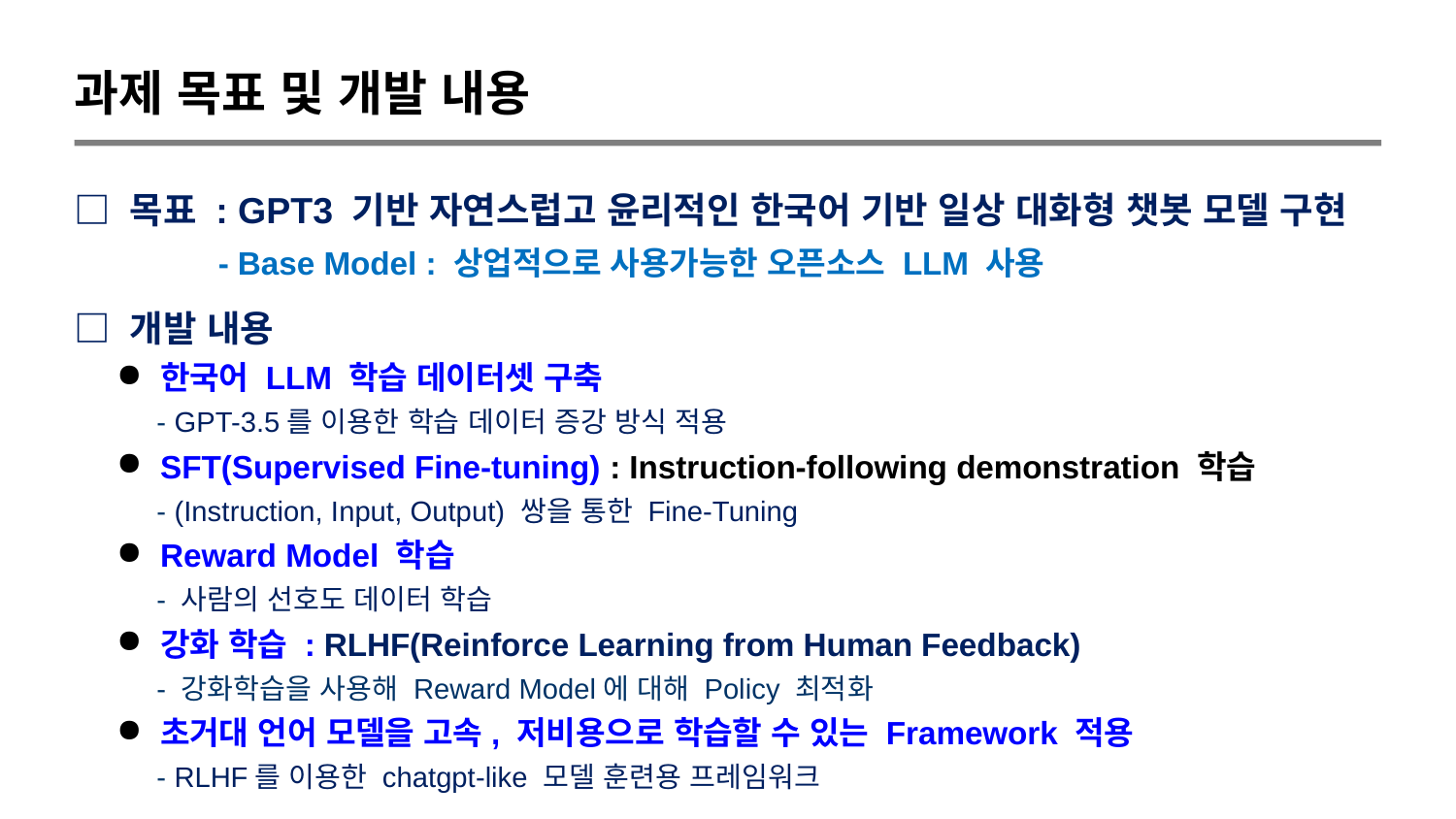

과제 목표 및 개발 내용
□ 목표 : GPT3 기반 자연스럽고 윤리적인 한국어 기반 일상 대화형 챗봇 모델 구현
                - Base Model : 상업적으로 사용가능한 오픈소스 LLM 사용
□ 개발 내용
한국어 LLM 학습 데이터셋 구축
     - GPT-3.5를 이용한 학습 데이터 증강 방식 적용
SFT(Supervised Fine-tuning) : Instruction-following demonstration 학습
     - (Instruction, Input, Output) 쌍을 통한 Fine-Tuning
Reward Model 학습
     - 사람의 선호도 데이터 학습
강화 학습 : RLHF(Reinforce Learning from Human Feedback)
     - 강화학습을 사용해 Reward Model에 대해 Policy 최적화
초거대 언어 모델을 고속, 저비용으로 학습할 수 있는 Framework 적용
     - RLHF를 이용한 chatgpt-like 모델 훈련용 프레임워크